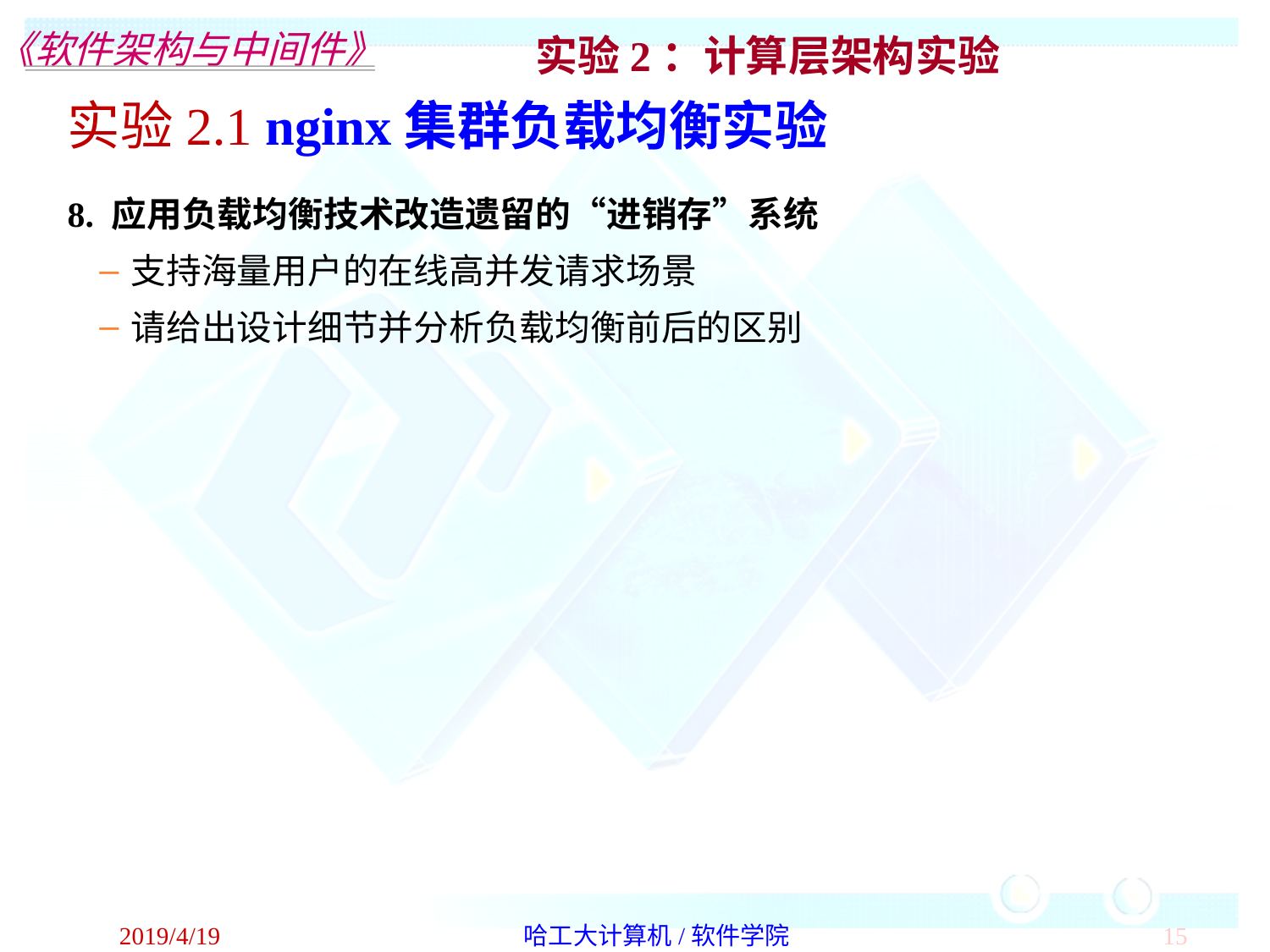

实验2.1 nginx集群负载均衡实验
8. 应用负载均衡技术改造遗留的“进销存”系统
支持海量用户的在线高并发请求场景
请给出设计细节并分析负载均衡前后的区别